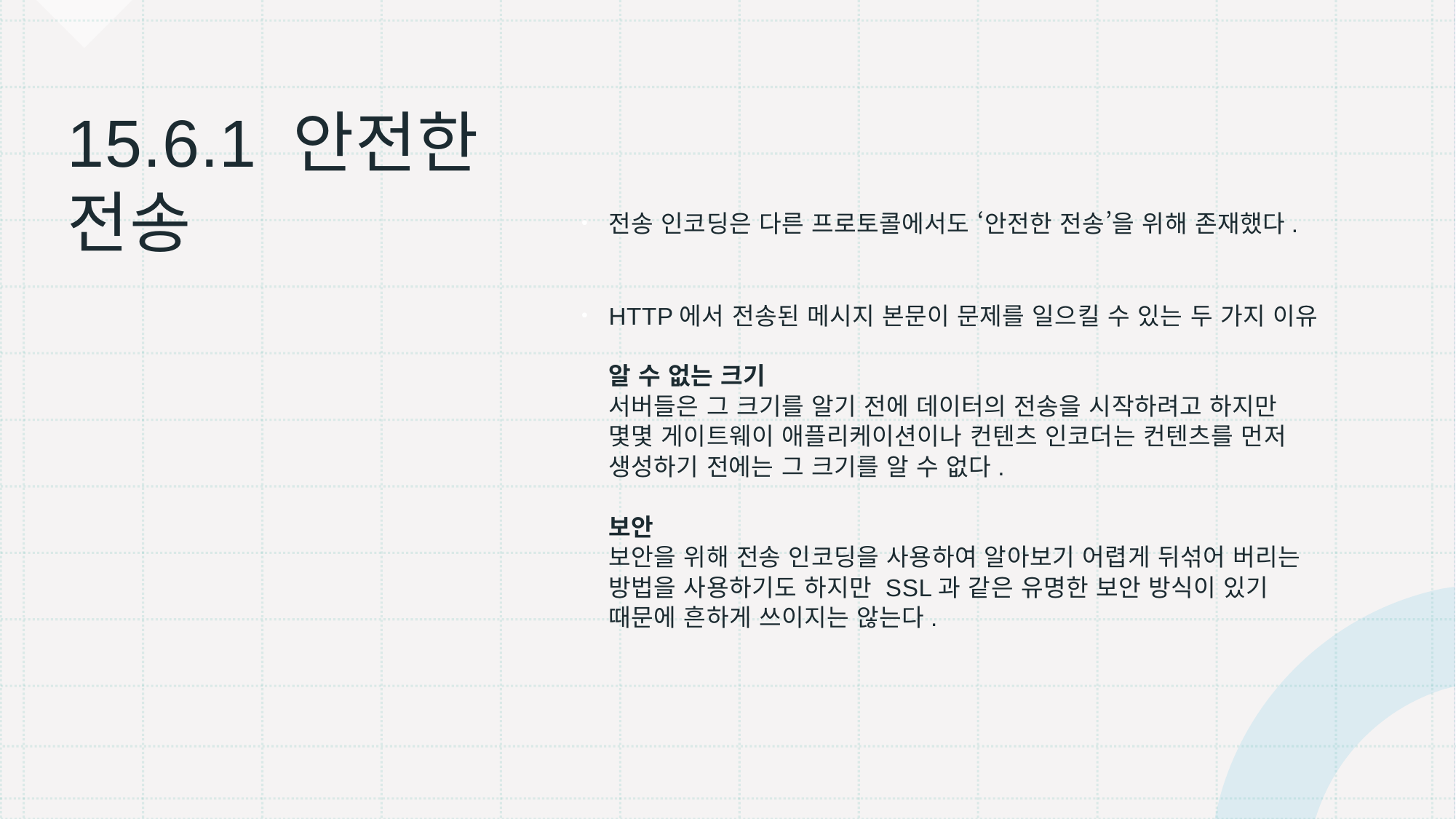

전송 인코딩은 다른 프로토콜에서도 ‘안전한 전송’을 위해 존재했다.

HTTP에서 전송된 메시지 본문이 문제를 일으킬 수 있는 두 가지 이유
알 수 없는 크기
서버들은 그 크기를 알기 전에 데이터의 전송을 시작하려고 하지만 몇몇 게이트웨이 애플리케이션이나 컨텐츠 인코더는 컨텐츠를 먼저 생성하기 전에는 그 크기를 알 수 없다.
보안
보안을 위해 전송 인코딩을 사용하여 알아보기 어렵게 뒤섞어 버리는 방법을 사용하기도 하지만 SSL과 같은 유명한 보안 방식이 있기 때문에 흔하게 쓰이지는 않는다.
# 15.6.1 안전한 전송